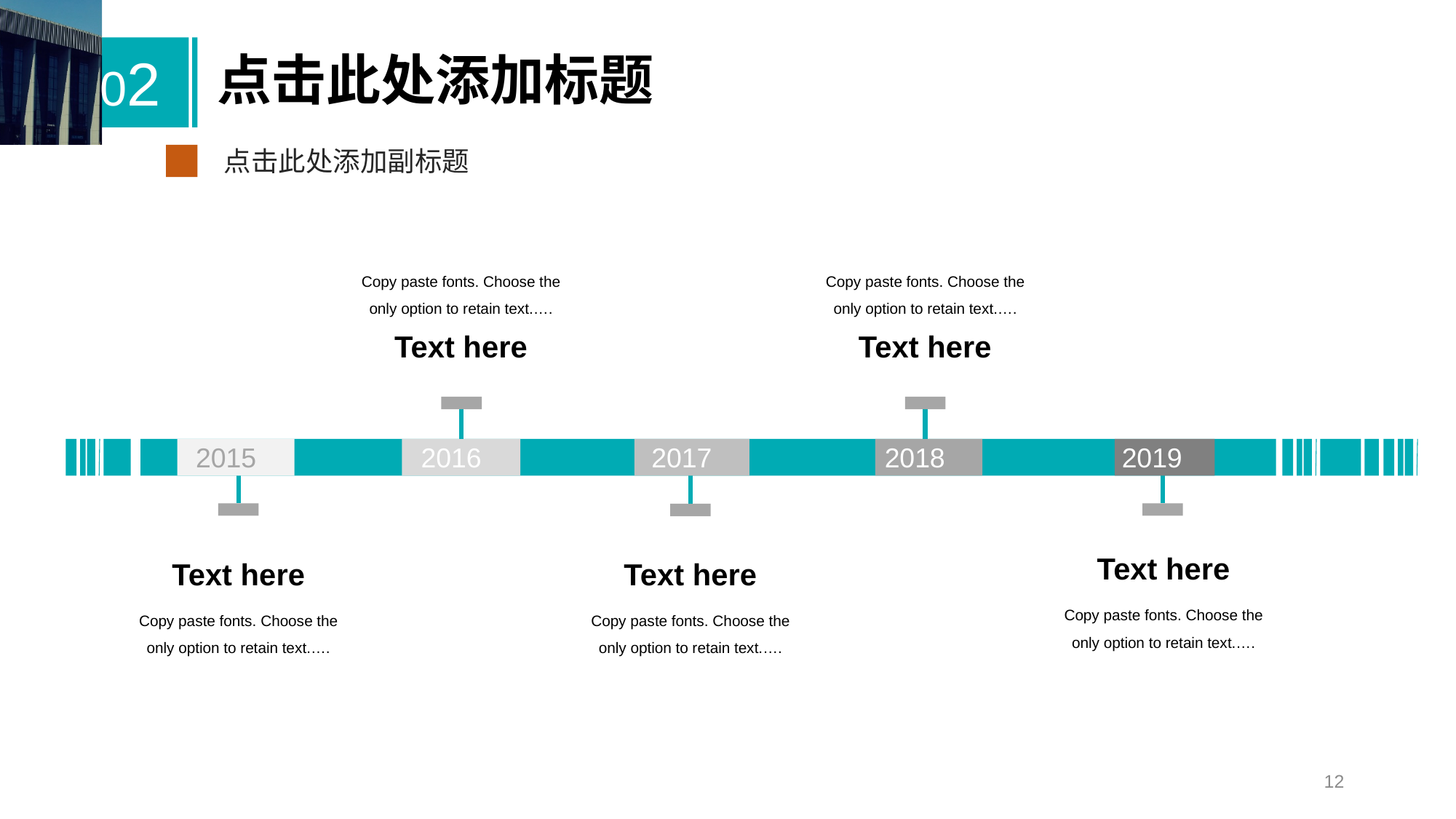

点击此处添加标题
点击此处添加副标题
Copy paste fonts. Choose the only option to retain text.….
Text here

2016

Copy paste fonts. Choose the only option to retain text.….
Text here

2018

2015

Text here
Copy paste fonts. Choose the only option to retain text.….
2017

Text here
Copy paste fonts. Choose the only option to retain text.….
2019

Text here
Copy paste fonts. Choose the only option to retain text.….

12